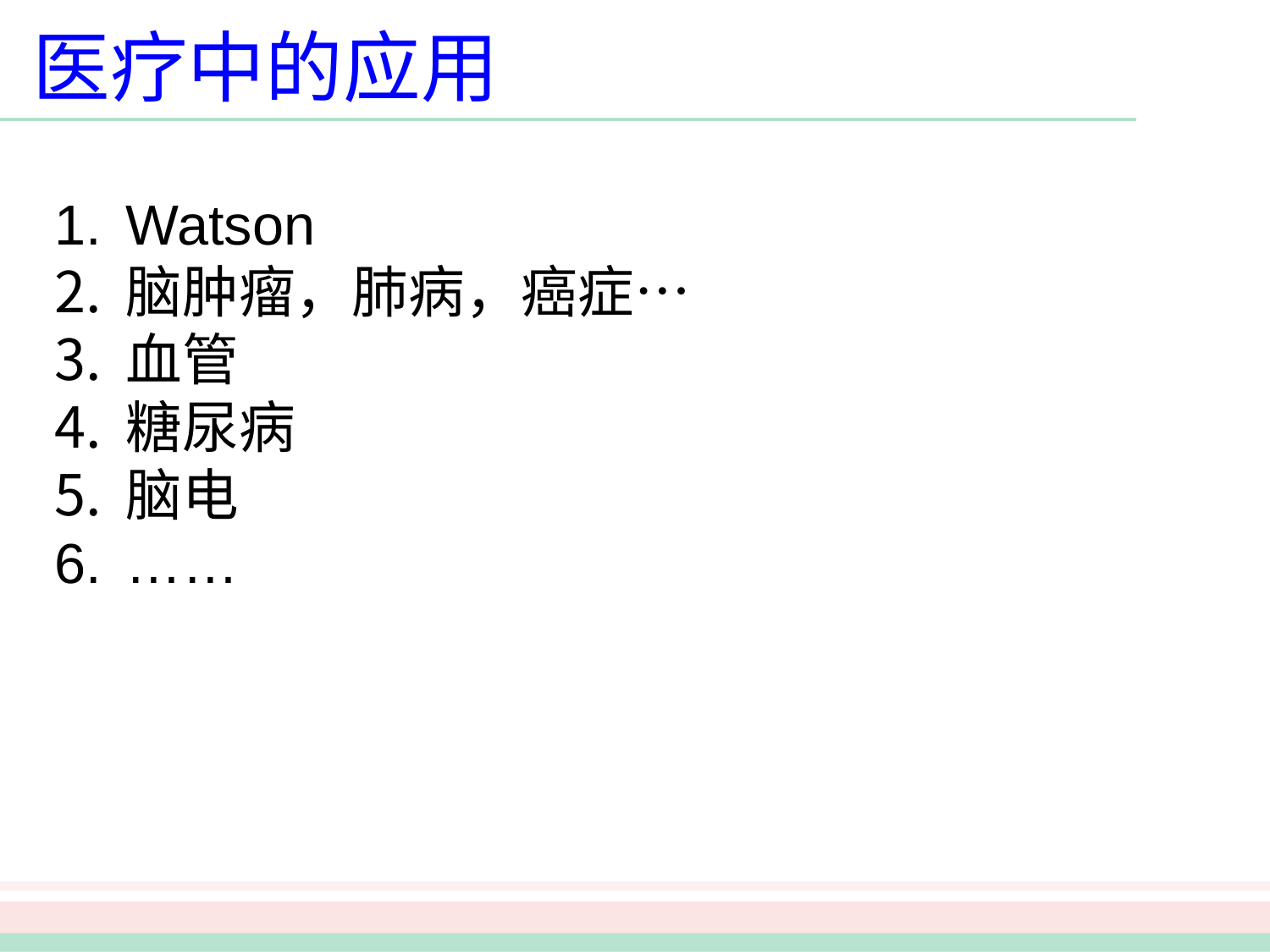

医疗中的应用
Watson
脑肿瘤，肺病，癌症…
血管
糖尿病
脑电
……